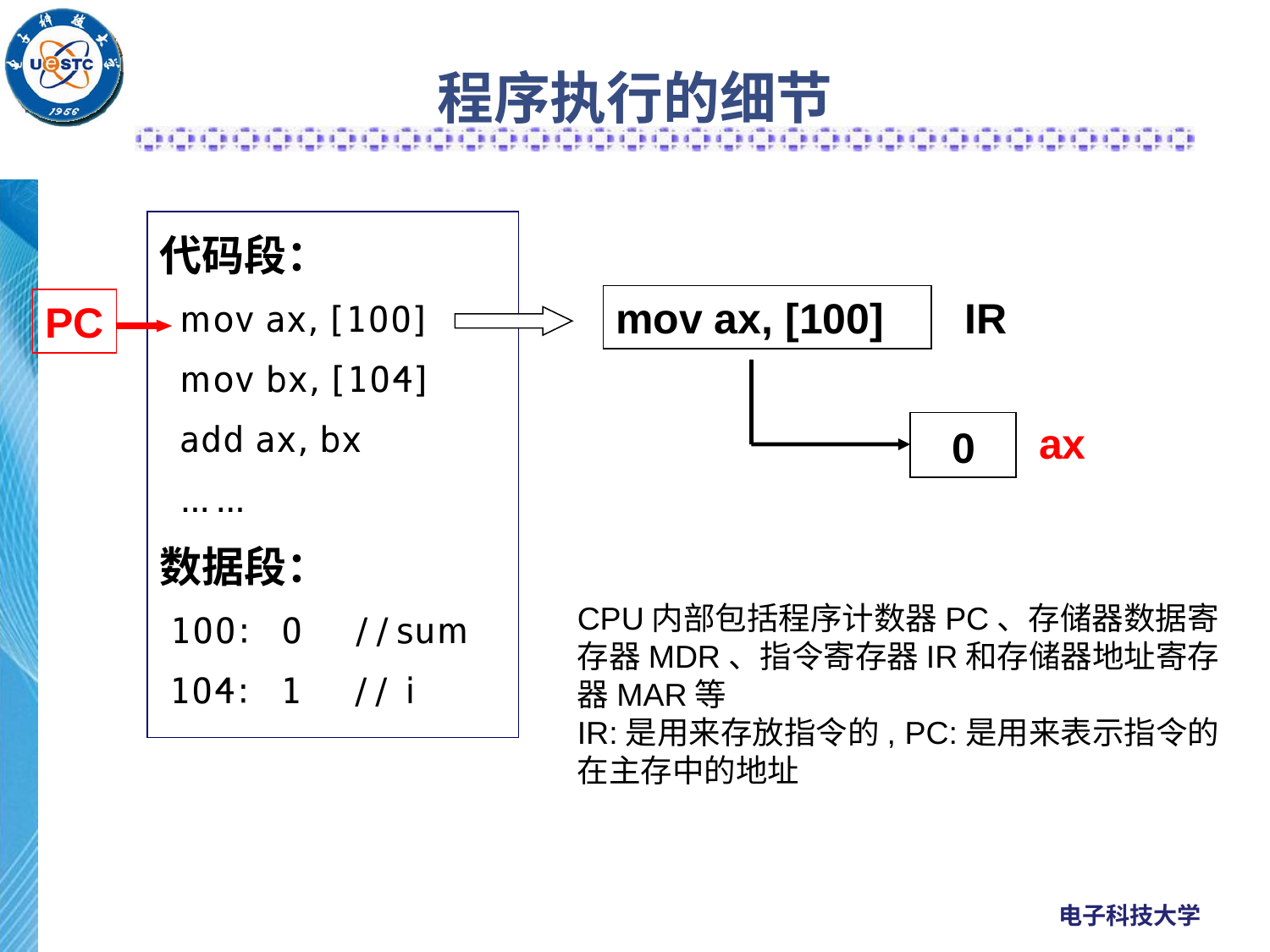

# 程序执行的细节

代码段：
  mov ax, [100]
  mov bx, [104]
  add ax, bx
  ……
数据段：
 100:   0     //sum
 104:   1     // i
mov ax, [100]
IR
PC

ax

0
CPU内部包括程序计数器PC、存储器数据寄存器MDR、指令寄存器IR和存储器地址寄存器MAR等
IR:是用来存放指令的, PC:是用来表示指令的在主存中的地址